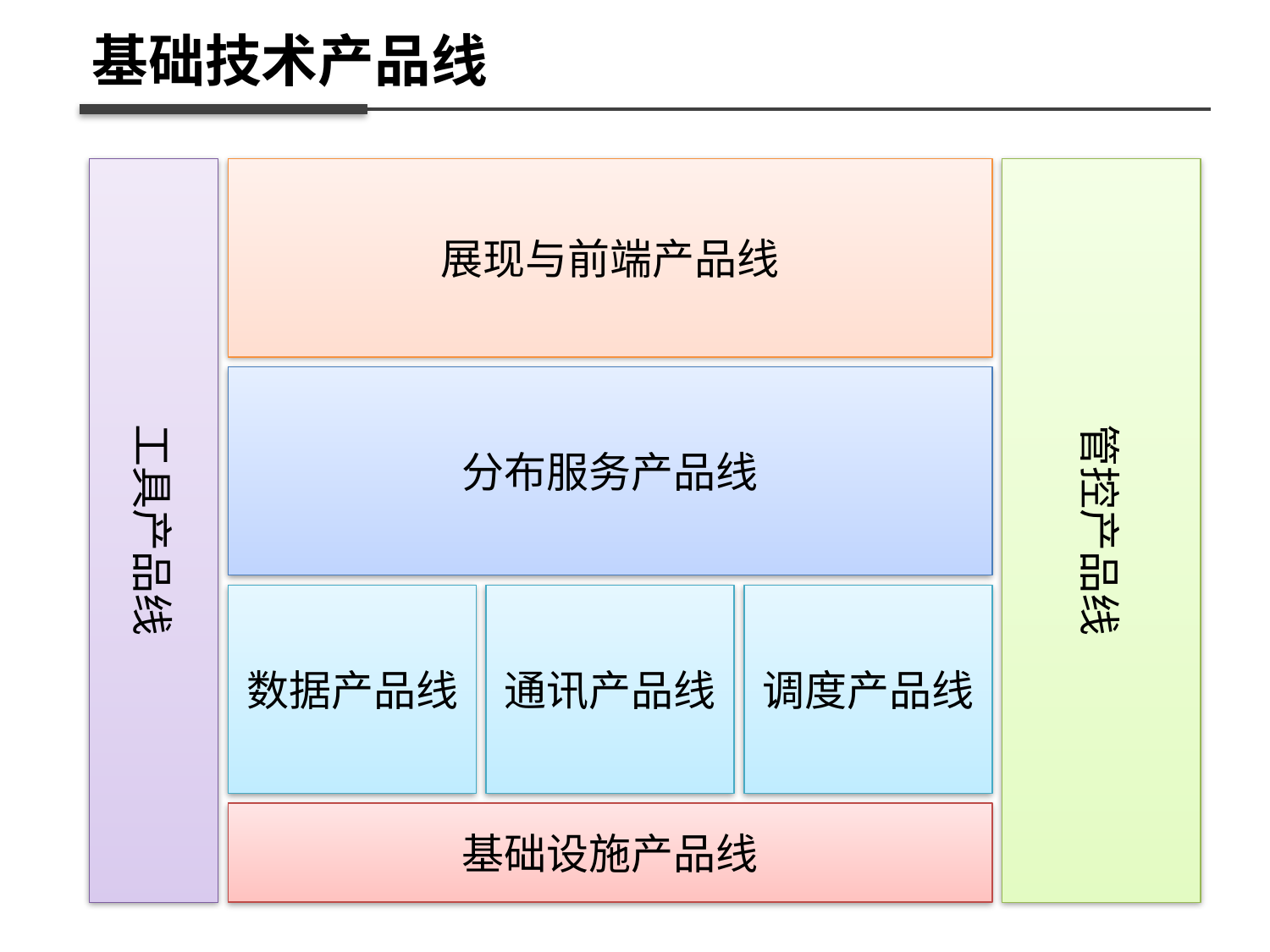

基础技术产品线
工具产品线
展现与前端产品线
管控产品线
分布服务产品线
数据产品线
通讯产品线
调度产品线
基础设施产品线